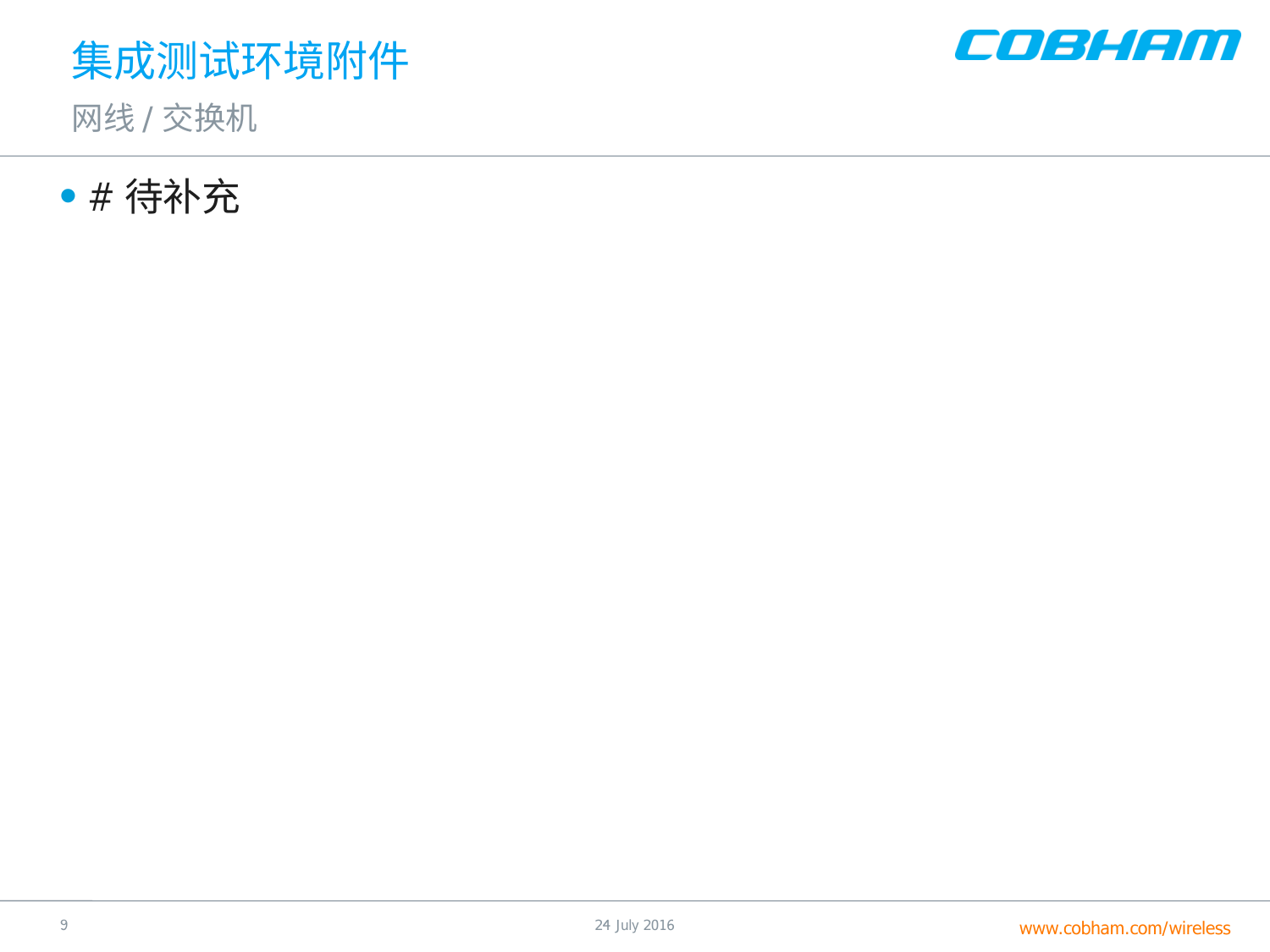

# 集成测试环境附件
网线/交换机
#待补充
9
24 July 2016